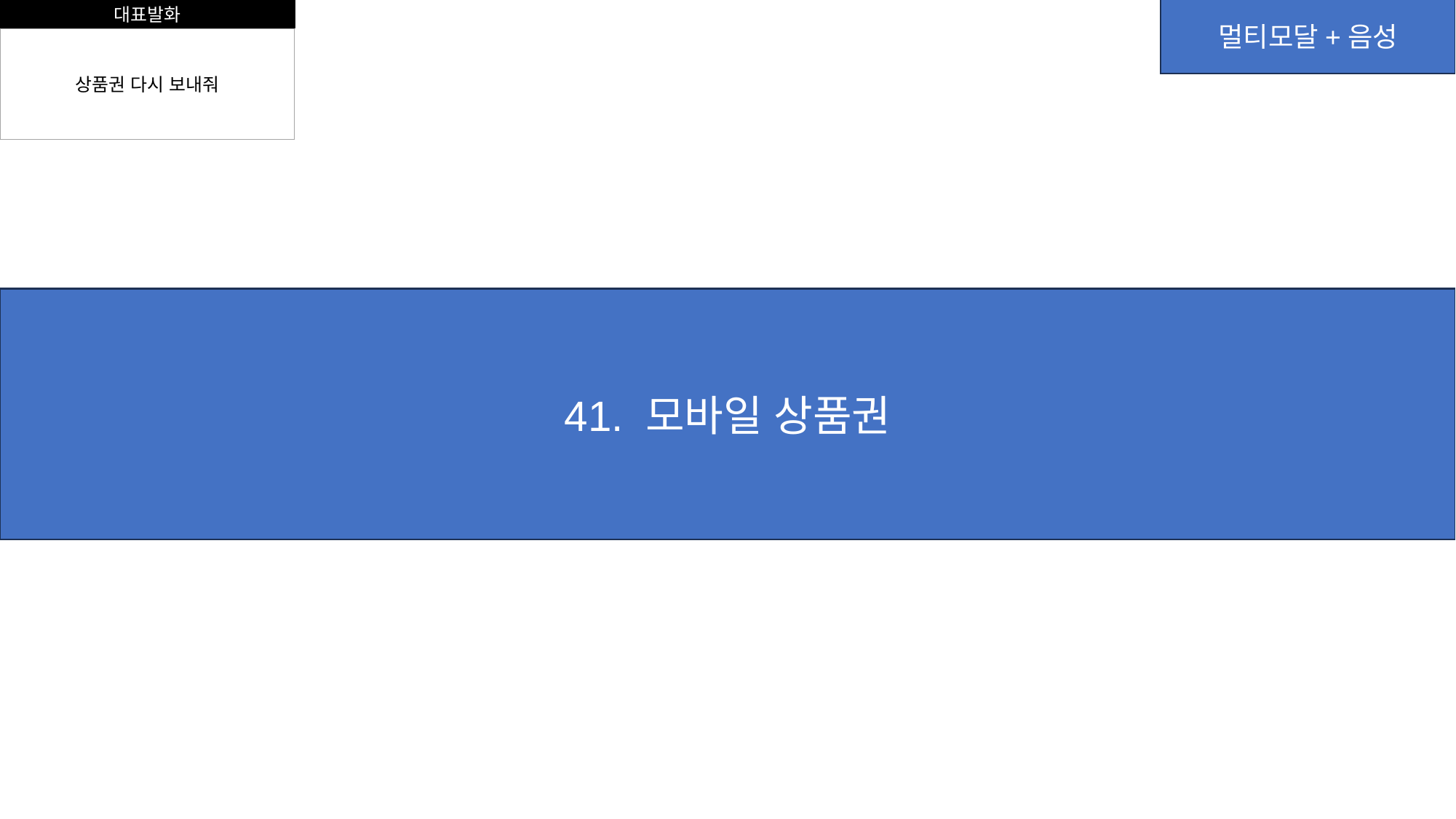

대표발화
멀티모달+음성
상품권 다시 보내줘
41. 모바일 상품권